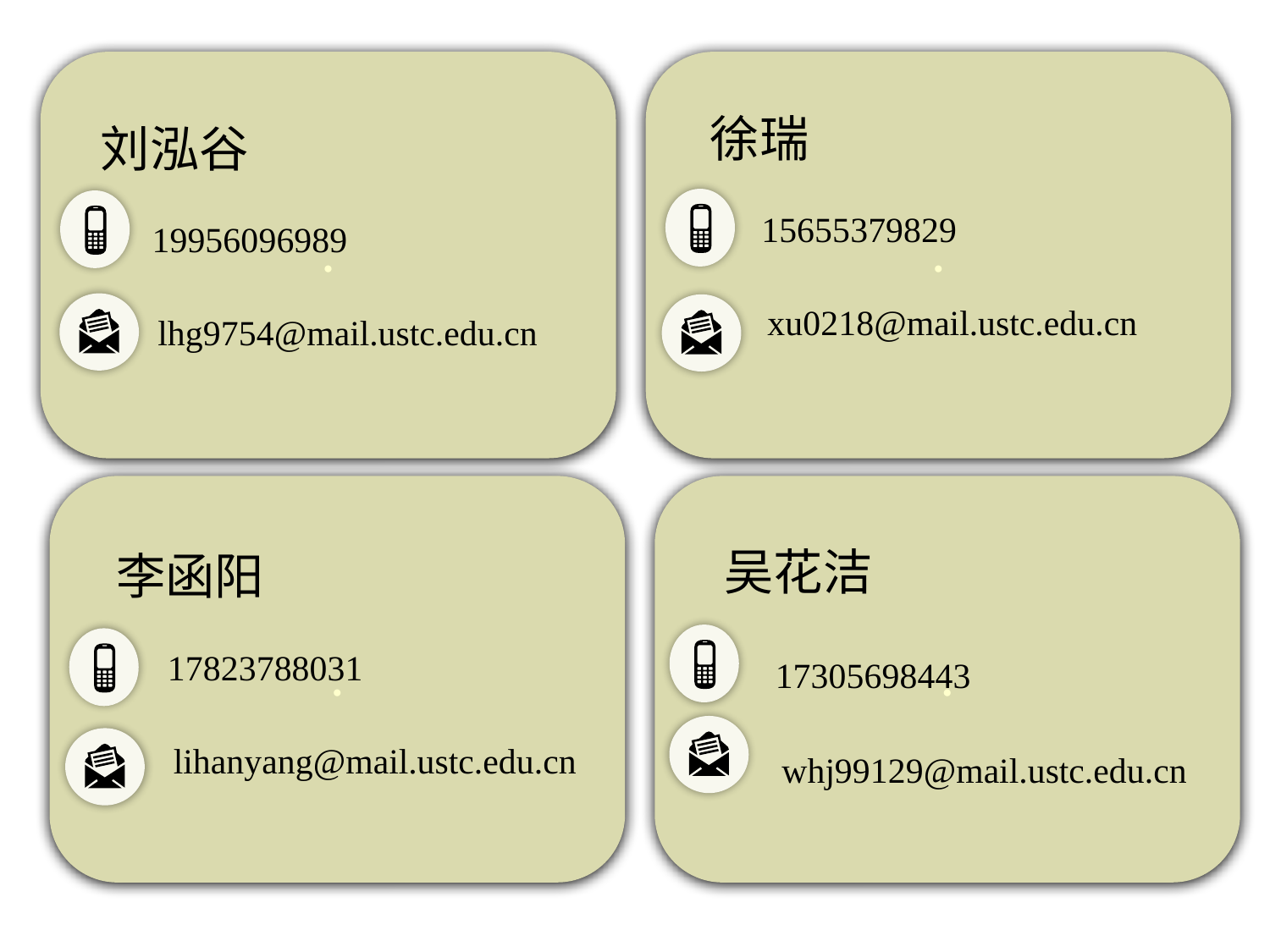

.
.
 徐瑞
       15655379829
         xu0218@mail.ustc.edu.cn
 刘泓谷
       19956096989
         lhg9754@mail.ustc.edu.cn

.
.
 吴花洁
      17305698443
         whj99129@mail.ustc.edu.cn
 李函阳
       17823788031
         lihanyang@mail.ustc.edu.cn